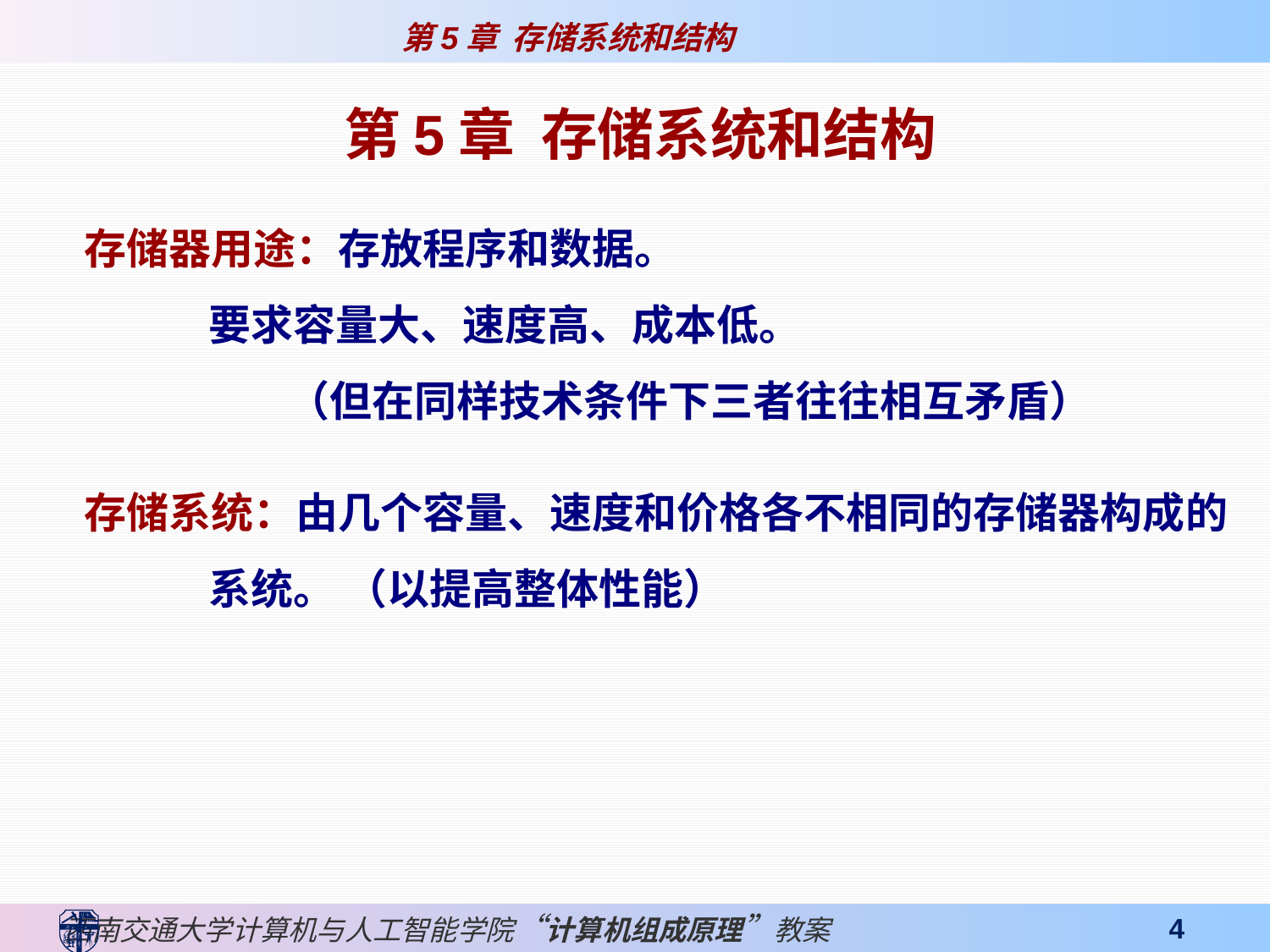

第5章  存储系统和结构
存储器用途：存放程序和数据。
            要求容量大、速度高、成本低。
      （但在同样技术条件下三者往往相互矛盾）

存储系统：由几个容量、速度和价格各不相同的存储器构成的系统。 （以提高整体性能）